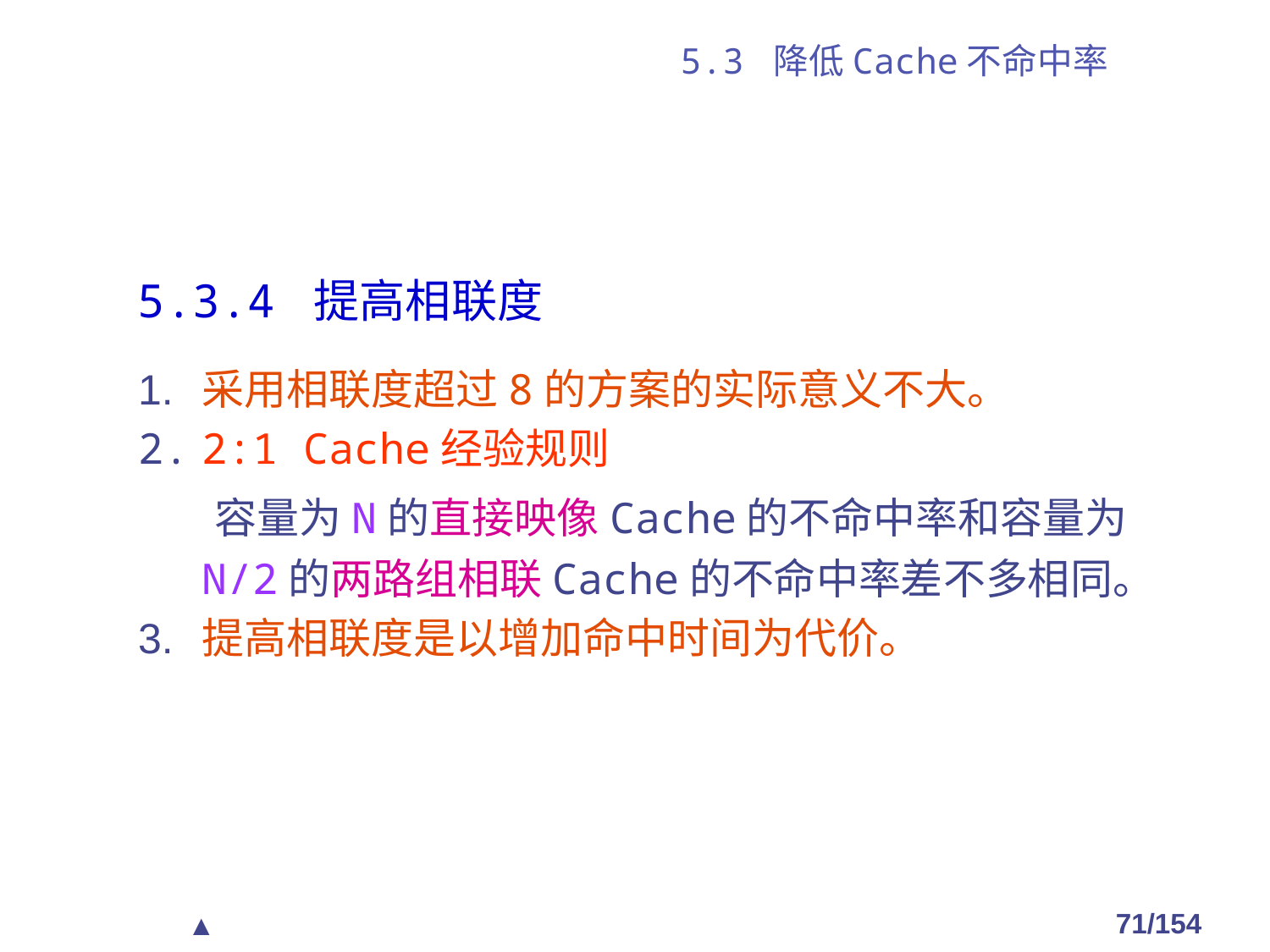

# 5.3 降低Cache不命中率
5.3.4 提高相联度
采用相联度超过8的方案的实际意义不大。
2:1 Cache经验规则
       容量为N的直接映像Cache的不命中率和容量为N/2的两路组相联Cache的不命中率差不多相同。
提高相联度是以增加命中时间为代价。